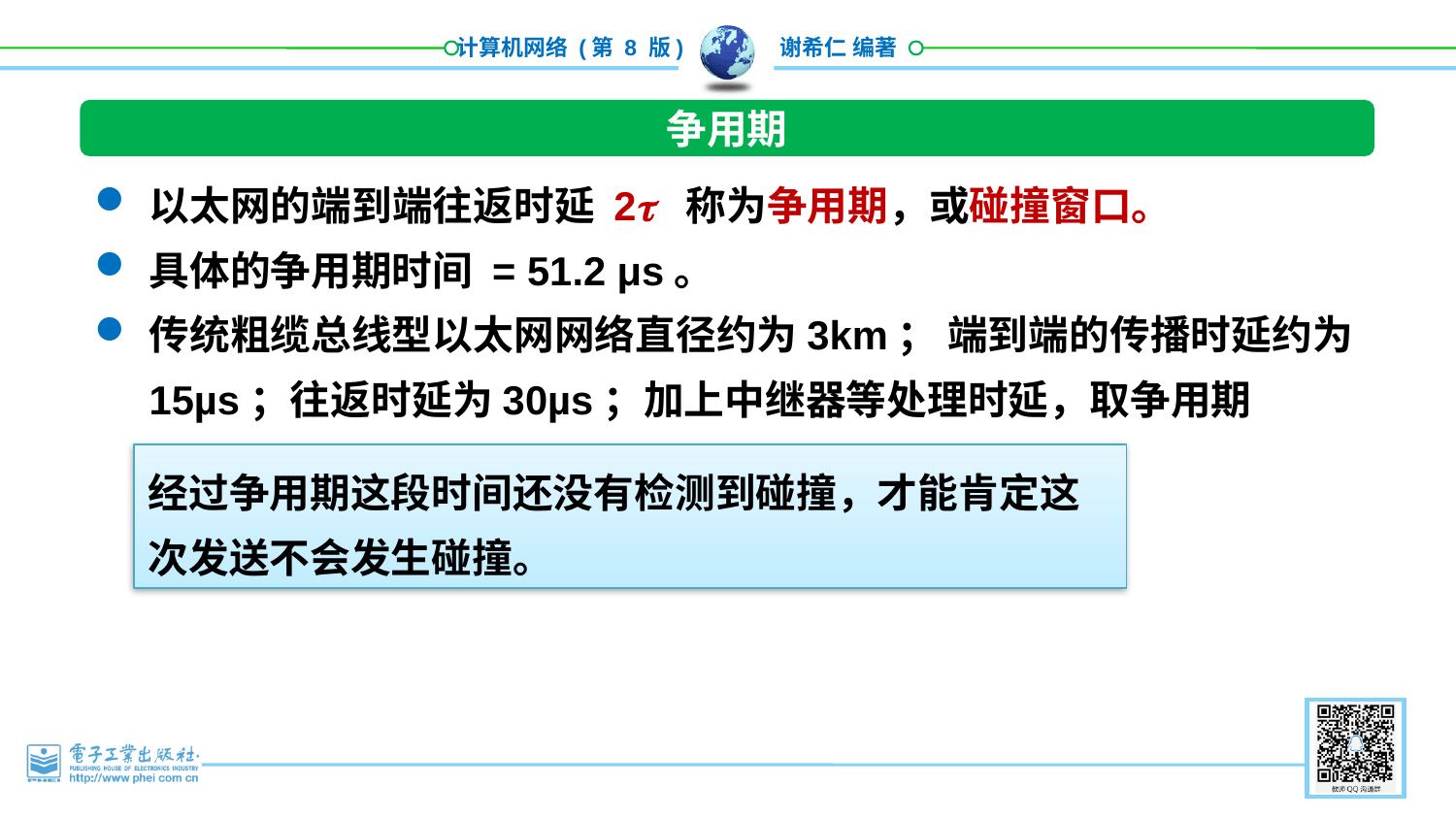

争用期

以太网的端到端往返时延 2τ  称为争用期，或碰撞窗口。
具体的争用期时间 = 51.2 μs。
传统粗缆总线型以太网网络直径约为3km； 端到端的传播时延约为15µs；往返时延为30µs；加上中继器等处理时延，取争用期51.2µs。
经过争用期这段时间还没有检测到碰撞，才能肯定这次发送不会发生碰撞。